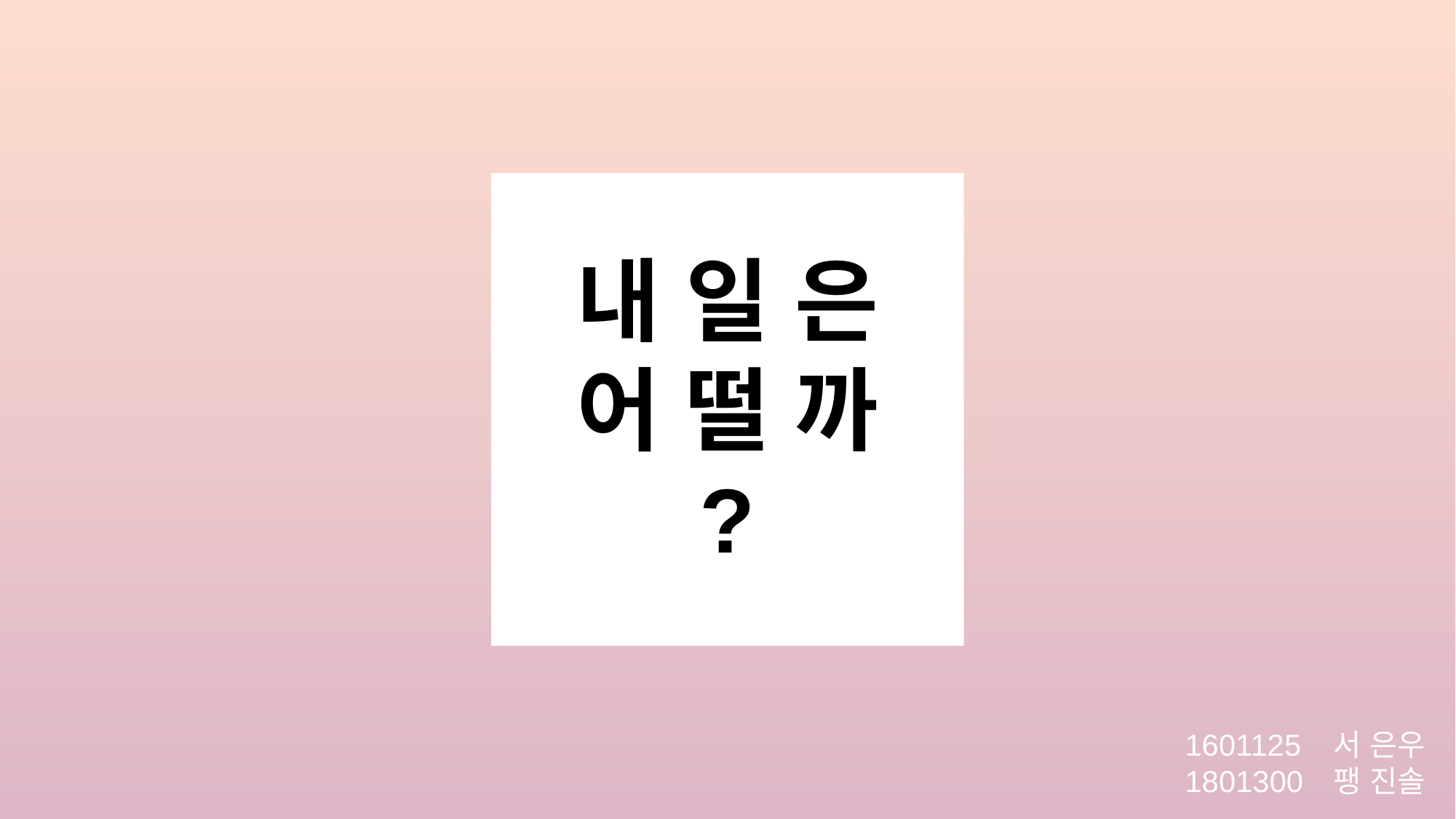

내 일 은
어 떨 까
?
1601125
1801300
서 은우
팽 진솔